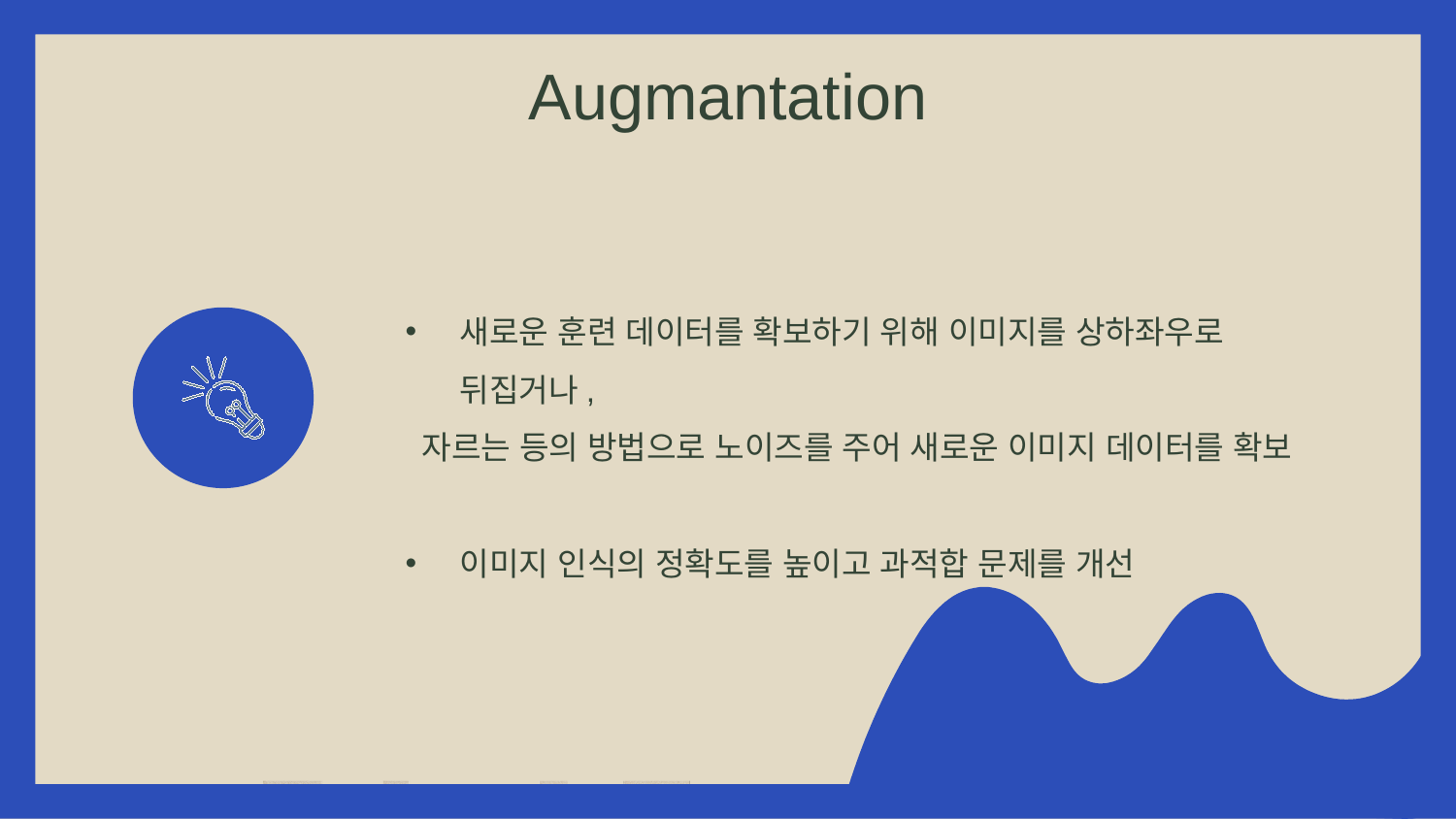

Augmantation

새로운 훈련 데이터를 확보하기 위해 이미지를 상하좌우로 뒤집거나,
 자르는 등의 방법으로 노이즈를 주어 새로운 이미지 데이터를 확보

이미지 인식의 정확도를 높이고 과적합 문제를 개선